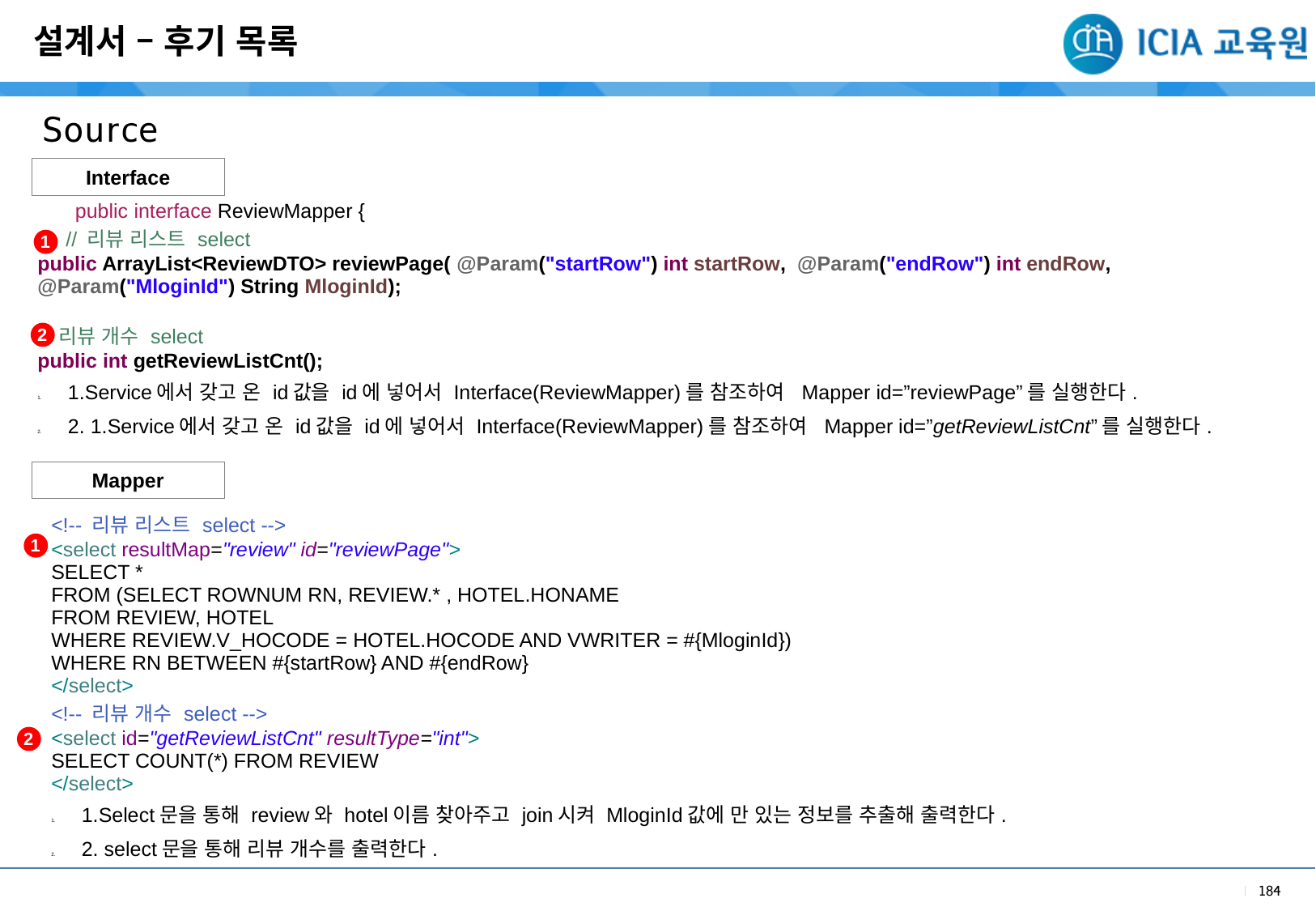

설계서 – 후기 목록
Source
Interface
| public interface ReviewMapper { // 리뷰 리스트 select public ArrayList<ReviewDTO> reviewPage( @Param("startRow") int startRow, @Param("endRow") int endRow, @Param("MloginId") String MloginId); // 리뷰 개수 select public int getReviewListCnt(); |
| --- |
| 1.Service에서 갖고 온 id값을 id에 넣어서 Interface(ReviewMapper)를 참조하여 Mapper id=”reviewPage”를 실행한다. 2. 1.Service에서 갖고 온 id값을 id에 넣어서 Interface(ReviewMapper)를 참조하여 Mapper id=”getReviewListCnt”를 실행한다. |
1

2

Mapper
| <!-- 리뷰 리스트 select --> <select resultMap="review" id="reviewPage"> SELECT \* FROM (SELECT ROWNUM RN, REVIEW.\* , HOTEL.HONAME FROM REVIEW, HOTEL WHERE REVIEW.V\_HOCODE = HOTEL.HOCODE AND VWRITER = #{MloginId}) WHERE RN BETWEEN #{startRow} AND #{endRow} </select> <!-- 리뷰 개수 select --> <select id="getReviewListCnt" resultType="int"> SELECT COUNT(\*) FROM REVIEW </select> |
| --- |
| 1.Select문을 통해 review와 hotel이름 찾아주고 join시켜 MloginId값에 만 있는 정보를 추출해 출력한다. 2. select문을 통해 리뷰 개수를 출력한다. |
1

2